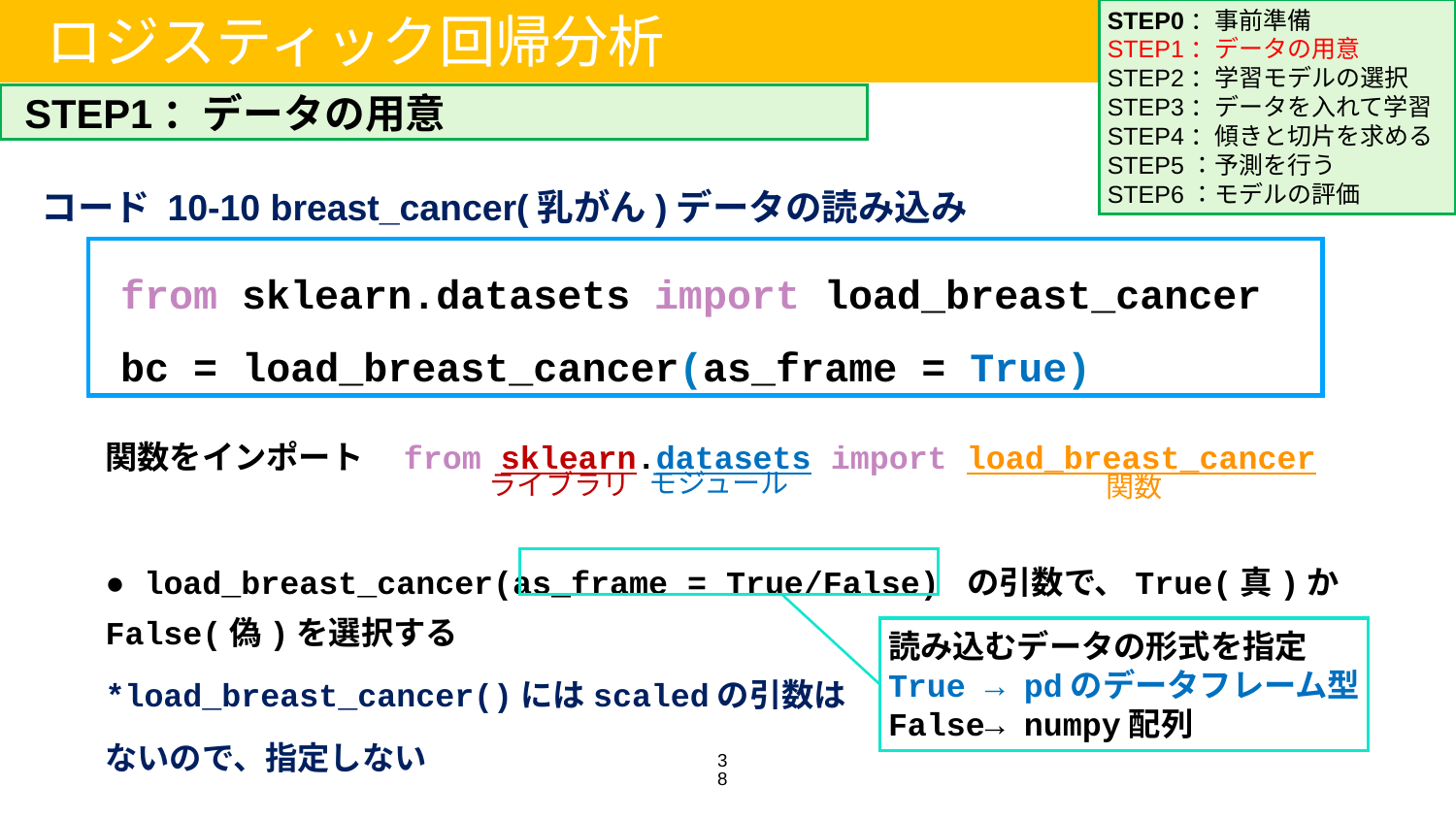

STEP0：事前準備
STEP1：データの用意
STEP2：学習モデルの選択
STEP3：データを入れて学習
STEP4：傾きと切片を求める
STEP5：予測を行う
STEP6：モデルの評価
ロジスティック回帰分析
STEP1：データの用意
コード 10-10 breast_cancer(乳がん)データの読み込み
from sklearn.datasets import load_breast_cancer
bc = load_breast_cancer(as_frame = True)
関数をインポート　from sklearn.datasets import load_breast_cancer

● load_breast_cancer(as_frame = True/False) の引数で、True(真)かFalse(偽)を選択する
*load_breast_cancer()にはscaledの引数は
ないので、指定しない
モジュール
ライブラリ
関数

読み込むデータの形式を指定
True → pdのデータフレーム型
False→ numpy配列
38